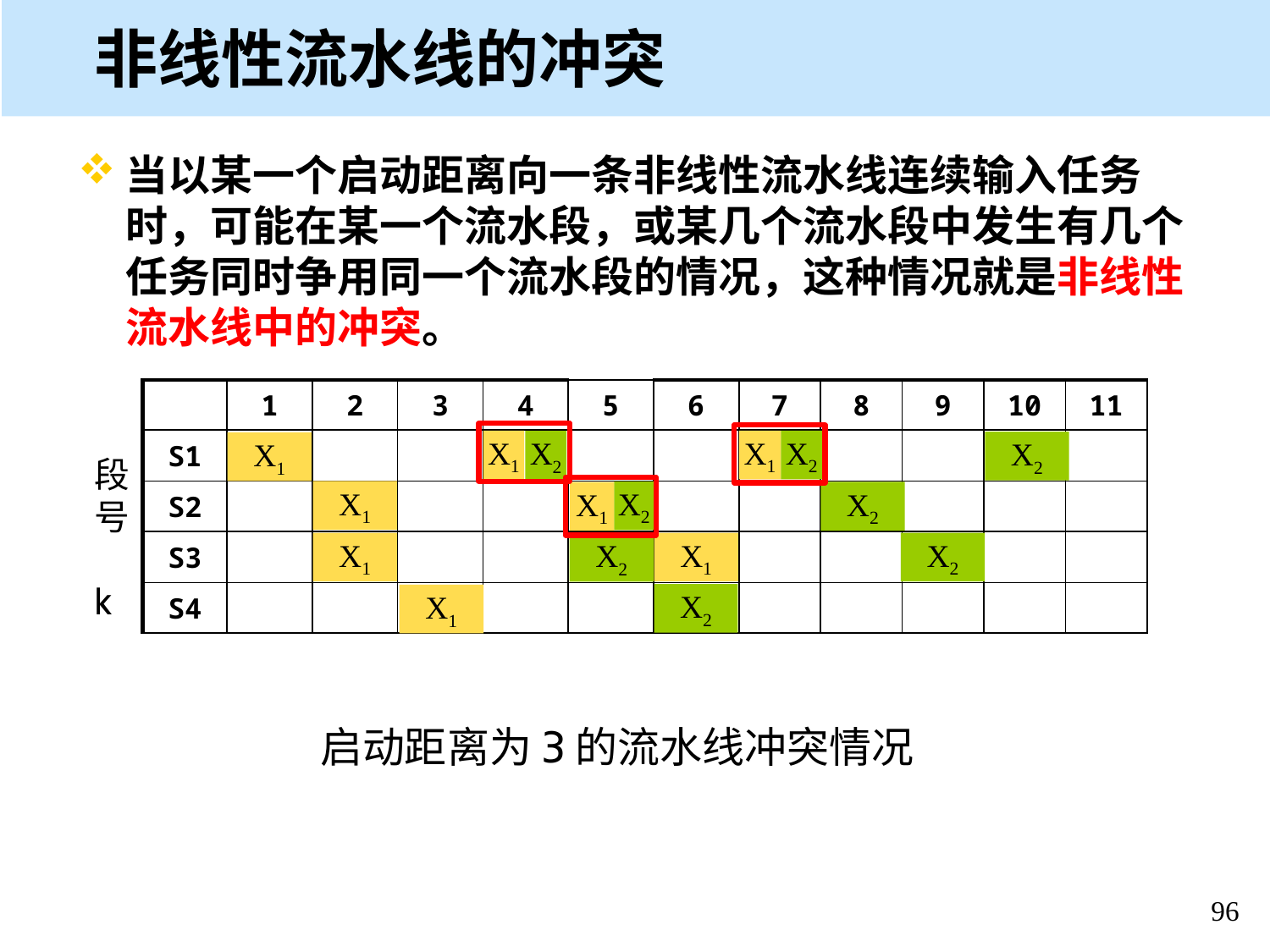

非线性流水线的冲突
当以某一个启动距离向一条非线性流水线连续输入任务时，可能在某一个流水段，或某几个流水段中发生有几个任务同时争用同一个流水段的情况，这种情况就是非线性流水线中的冲突。
|  | 1 | 2 | 3 | 4 | 5 | 6 | 7 | 8 | 9 | 10 | 11 |
| --- | --- | --- | --- | --- | --- | --- | --- | --- | --- | --- | --- |
| S1 |  |  |  |  |  |  |  |  |  |  |  |
| S2 |  |  |  |  |  |  |  |  |  |  |  |
| S3 |  |  |  |  |  |  |  |  |  |  |  |
| S4 |  |  |  |  |  |  |  |  |  |  |  |

X1
X1
X2
X2
X2
X1
段号 k

X1
X2
X2
X1
X1
X1
X2
X2
X2
X1
启动距离为3的流水线冲突情况